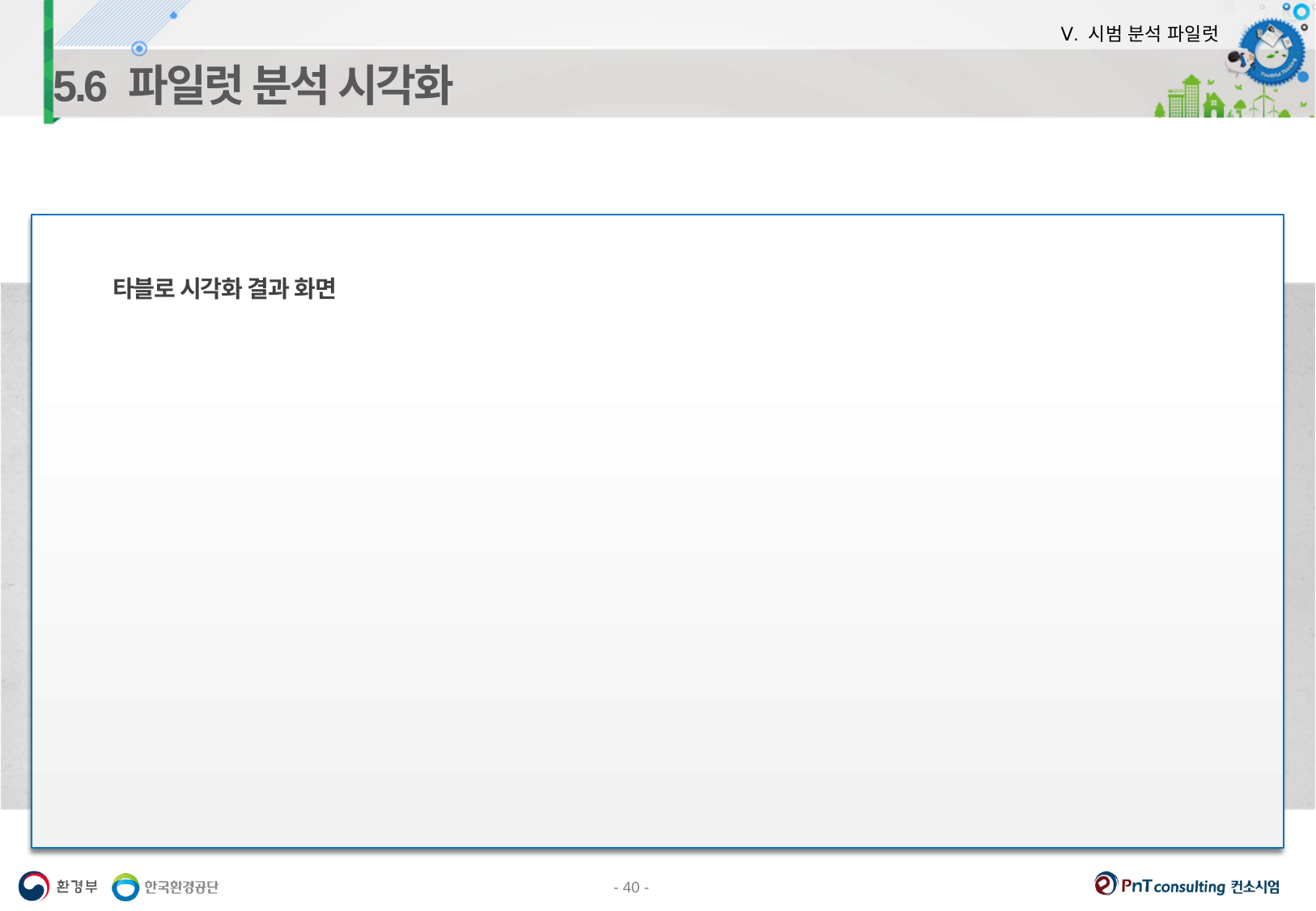

Ⅴ. 시범 분석 파일럿
5.6 파일럿 분석 시각화
타블로 시각화 결과 화면